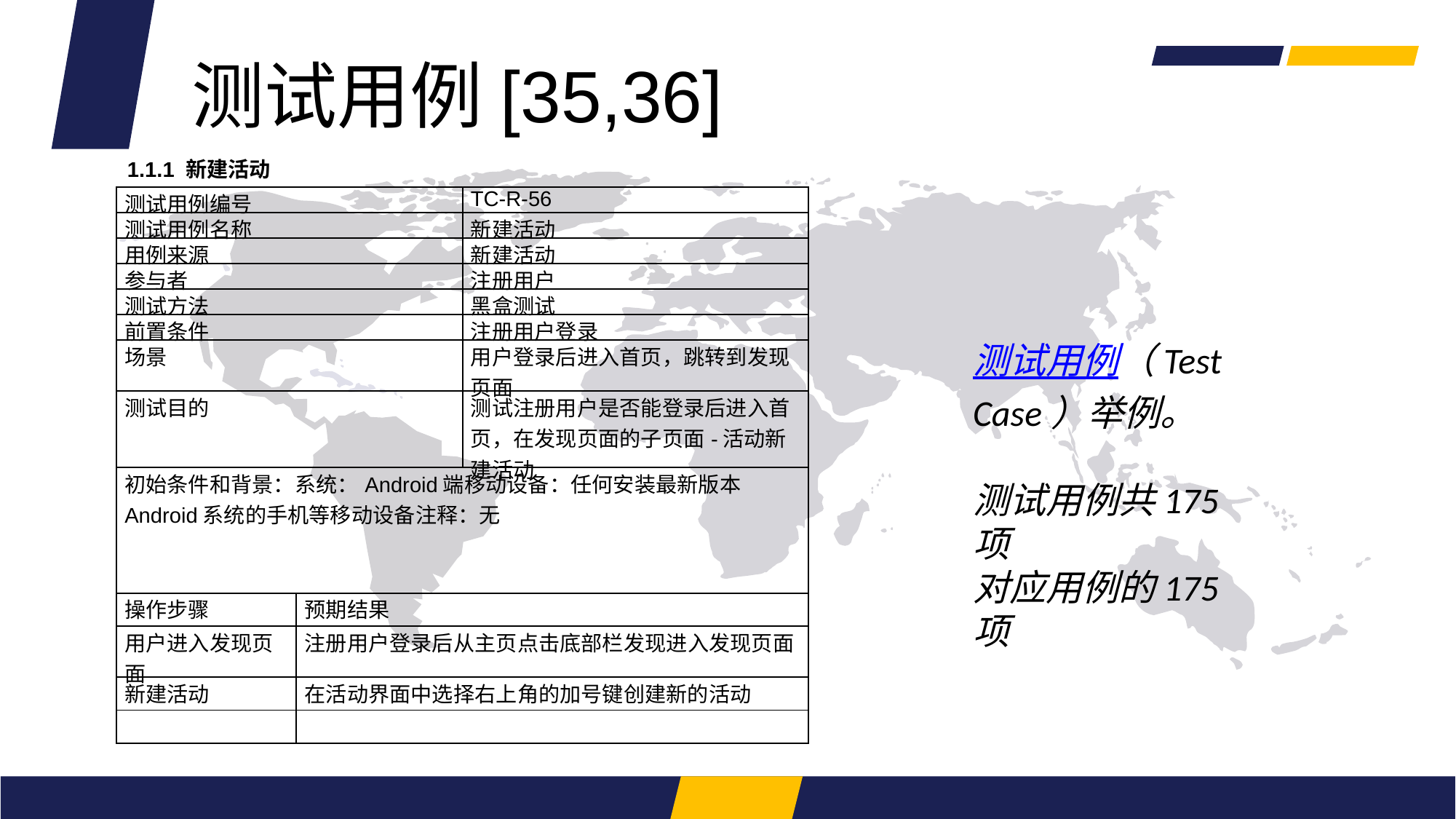

测试用例[35,36]

1.1.1 新建活动

| 测试用例编号 |  | TC-R-56 |
| --- | --- | --- |
| 测试用例名称 |  | 新建活动 |
| 用例来源 |  | 新建活动 |
| 参与者 |  | 注册用户 |
| 测试方法 |  | 黑盒测试 |
| 前置条件 |  | 注册用户登录 |
| 场景 |  | 用户登录后进入首页，跳转到发现页面 |
| 测试目的 |  | 测试注册用户是否能登录后进入首页，在发现页面的子页面-活动新建活动 |
| 初始条件和背景：系统：Android端移动设备：任何安装最新版本Android系统的手机等移动设备注释：无 |  |  |
| 操作步骤 | 预期结果 |  |
| 用户进入发现页面 | 注册用户登录后从主页点击底部栏发现进入发现页面 |  |
| 新建活动 | 在活动界面中选择右上角的加号键创建新的活动 |  |
|  |  |  |
测试用例（Test Case）举例。

测试用例共175项
对应用例的175项